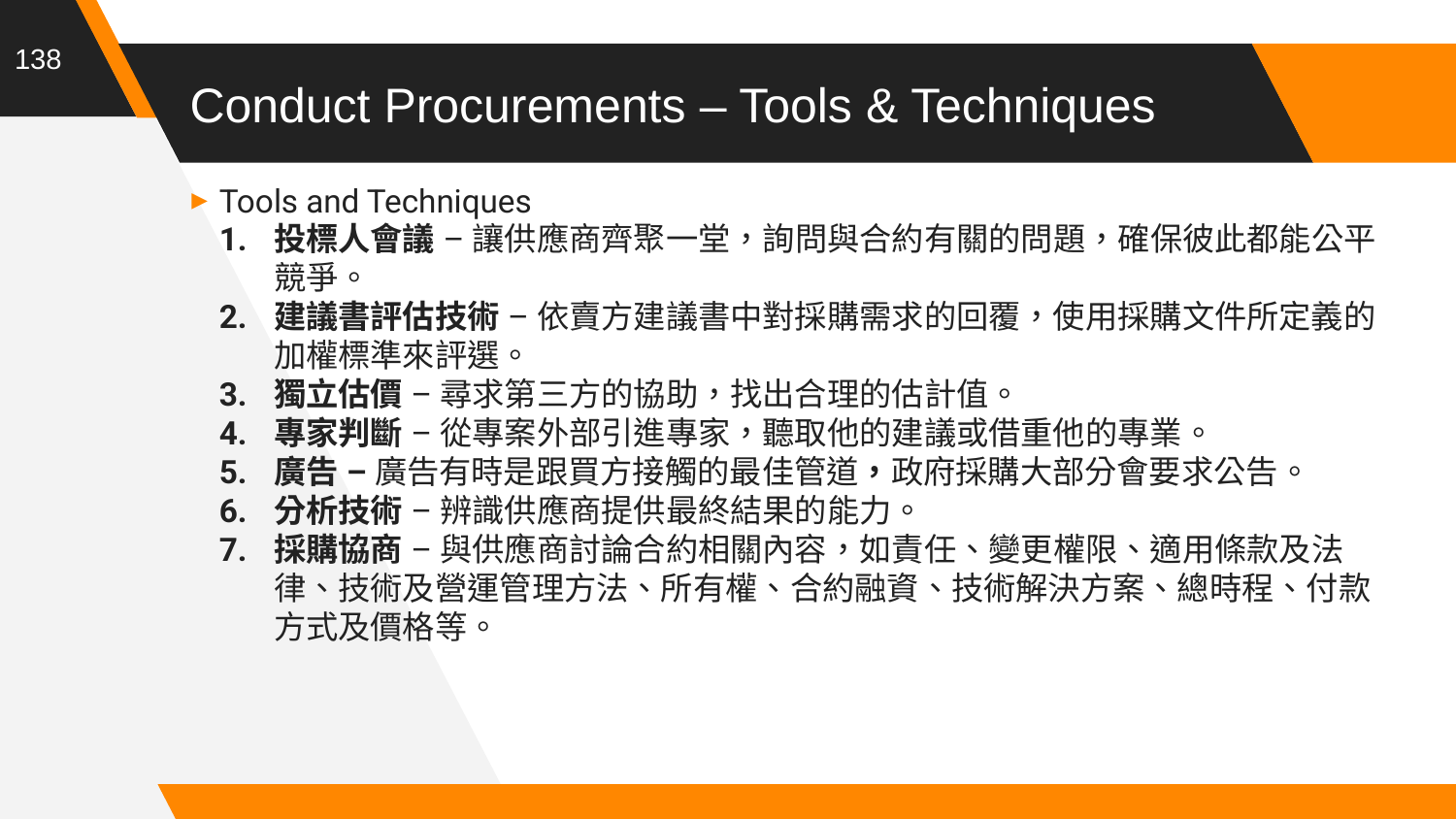

138
# Conduct Procurements – Tools & Techniques
Tools and Techniques
投標人會議 – 讓供應商齊聚一堂，詢問與合約有關的問題，確保彼此都能公平競爭。
建議書評估技術 – 依賣方建議書中對採購需求的回覆，使用採購文件所定義的加權標準來評選。
獨立估價 – 尋求第三方的協助，找出合理的估計值。
專家判斷 – 從專案外部引進專家，聽取他的建議或借重他的專業。
廣告 – 廣告有時是跟買方接觸的最佳管道，政府採購大部分會要求公告。
分析技術 – 辨識供應商提供最終結果的能力。
採購協商 – 與供應商討論合約相關內容，如責任、變更權限、適用條款及法律、技術及營運管理方法、所有權、合約融資、技術解決方案、總時程、付款方式及價格等。